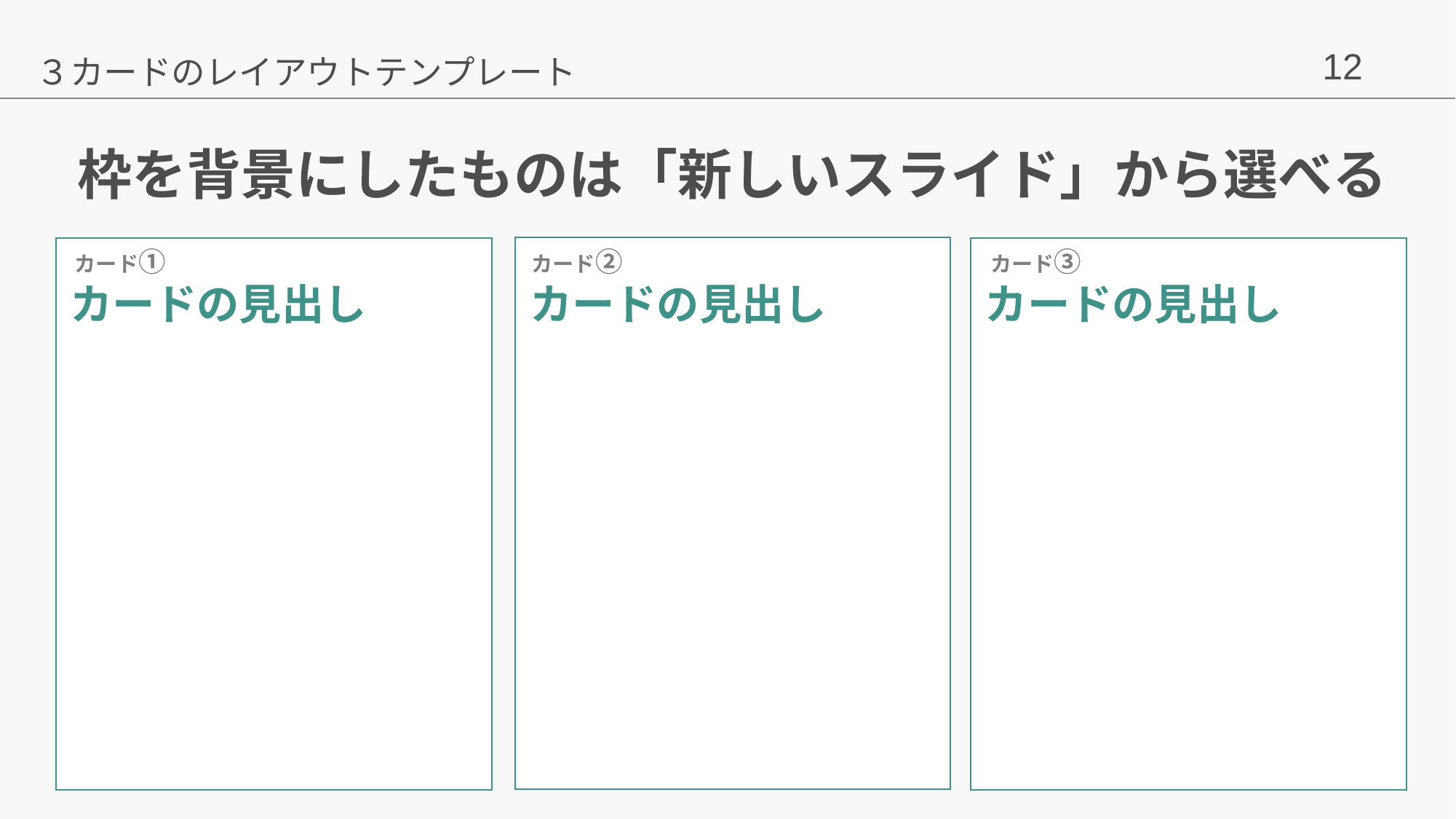

３カードのレイアウトテンプレート
# 枠を背景にしたものは「新しいスライド」から選べる

カード②
カード③
カード①
カードの見出し
カードの見出し
カードの見出し